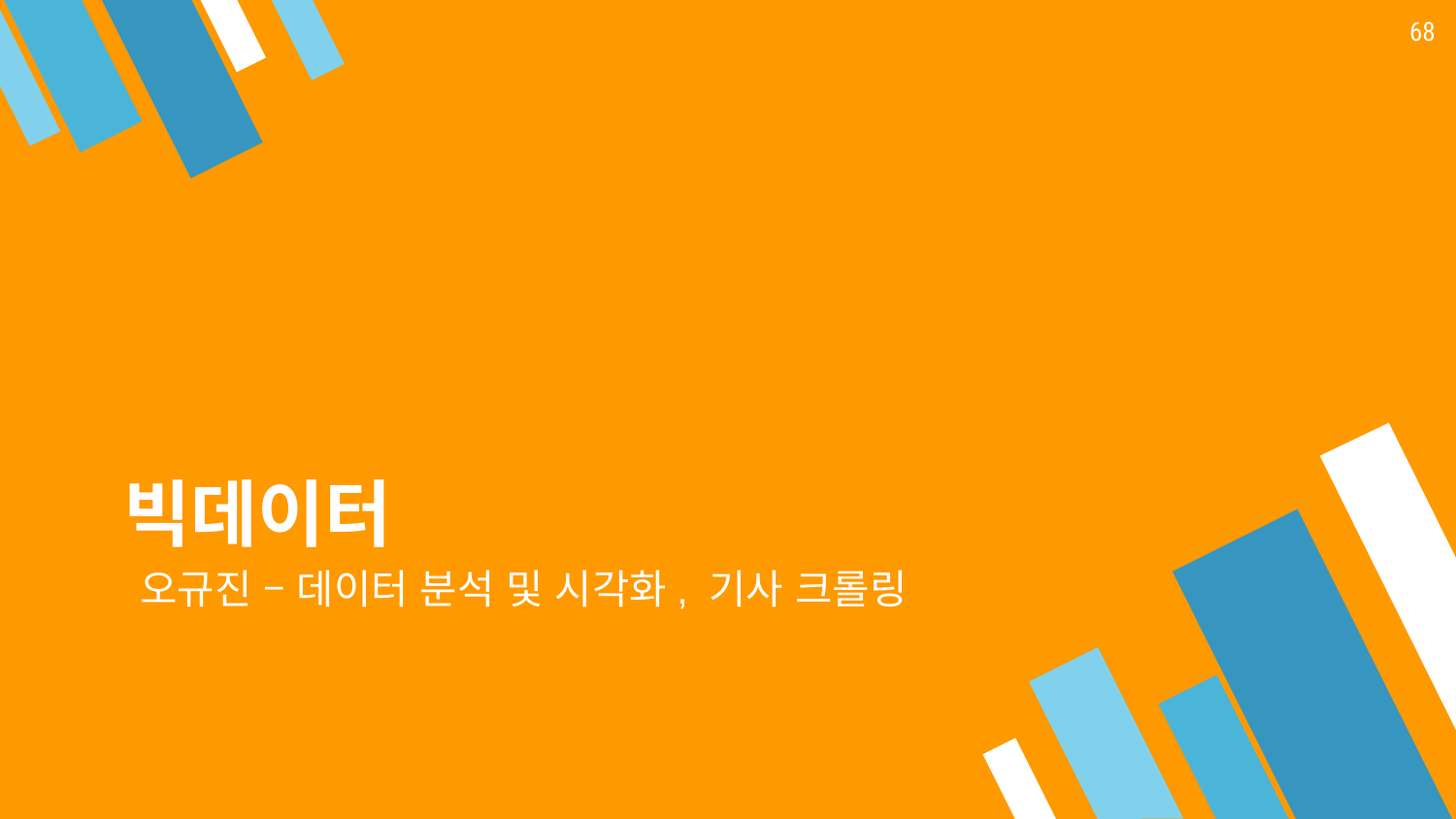

68
# 빅데이터
오규진 – 데이터 분석 및 시각화, 기사 크롤링